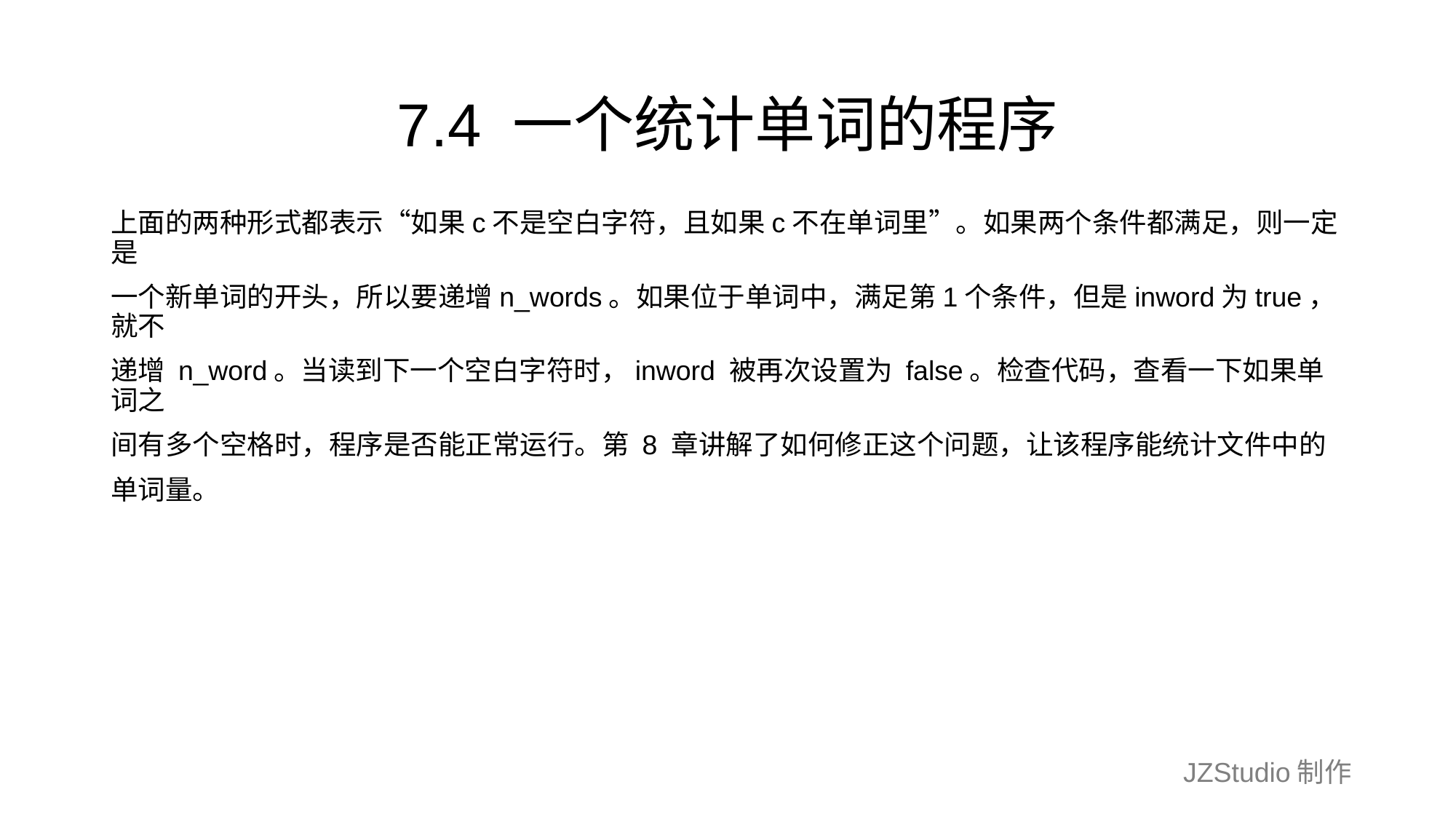

# 7.4 一个统计单词的程序
上面的两种形式都表示“如果c不是空白字符，且如果c不在单词里”。如果两个条件都满足，则一定是
一个新单词的开头，所以要递增n_words。如果位于单词中，满足第1个条件，但是inword为true，就不
递增 n_word。当读到下一个空白字符时，inword 被再次设置为 false。检查代码，查看一下如果单词之
间有多个空格时，程序是否能正常运行。第 8 章讲解了如何修正这个问题，让该程序能统计文件中的
单词量。